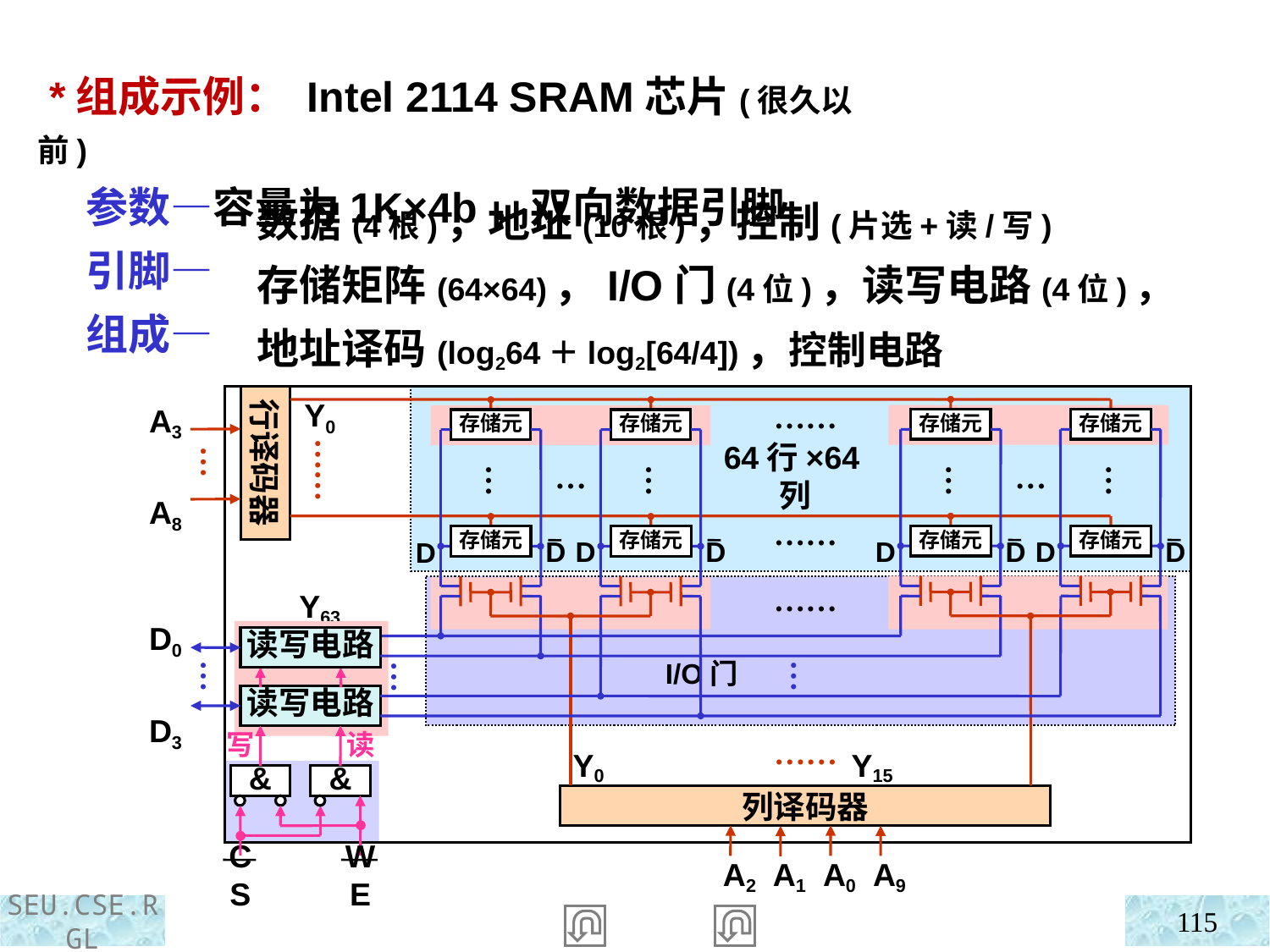

*组成示例： Intel 2114 SRAM芯片(很久以前)
    参数—容量为1K×4b，双向数据引脚
    引脚—
    组成—
数据(4根)，地址(10根)，控制(片选+读/写)
存储矩阵(64×64)，I/O门(4位)，读写电路(4位)，
地址译码(log264＋log2[64/4])，控制电路

A3

A8

…

D0

D3

…

A2  A1  A0  A9
CS
WE

行译码器
Y0

Y63
Y0                            Y15

&
&
列译码器

……

存储元
存储元
存储元
存储元
……

…
…
64行×64列
…
…
…
…

……

存储元
存储元
存储元
存储元
D
D
D
D
D
D
D
D

                             I/O门

……

读写电路

…
…

读写电路

写
读
……
115